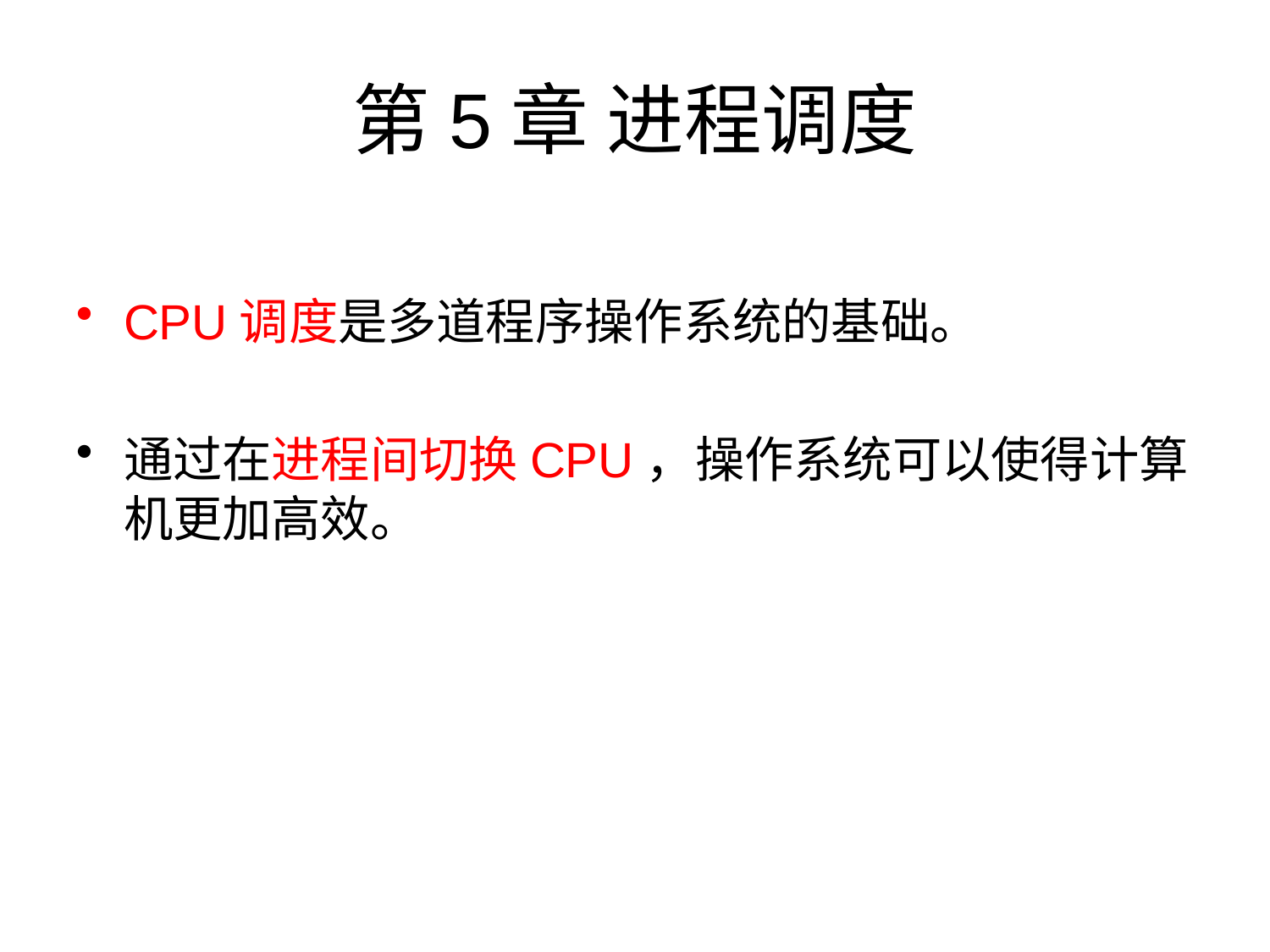

# 第5章	进程调度

CPU调度是多道程序操作系统的基础。

通过在进程间切换CPU，操作系统可以使得计算机更加高效。